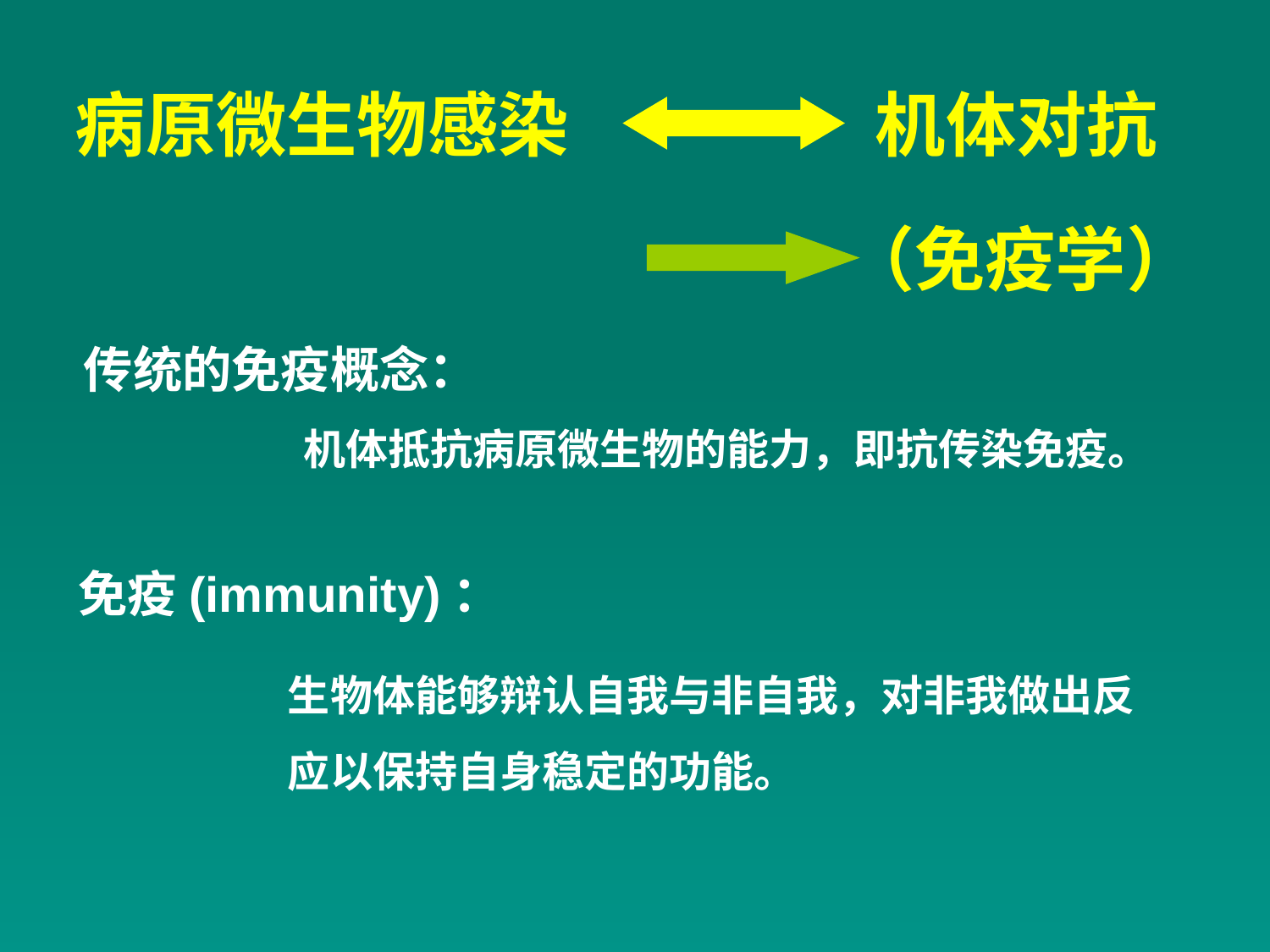

病原微生物感染
机体对抗

（免疫学）

传统的免疫概念：
机体抵抗病原微生物的能力，即抗传染免疫。
免疫(immunity)：
生物体能够辩认自我与非自我，对非我做出反应以保持自身稳定的功能。